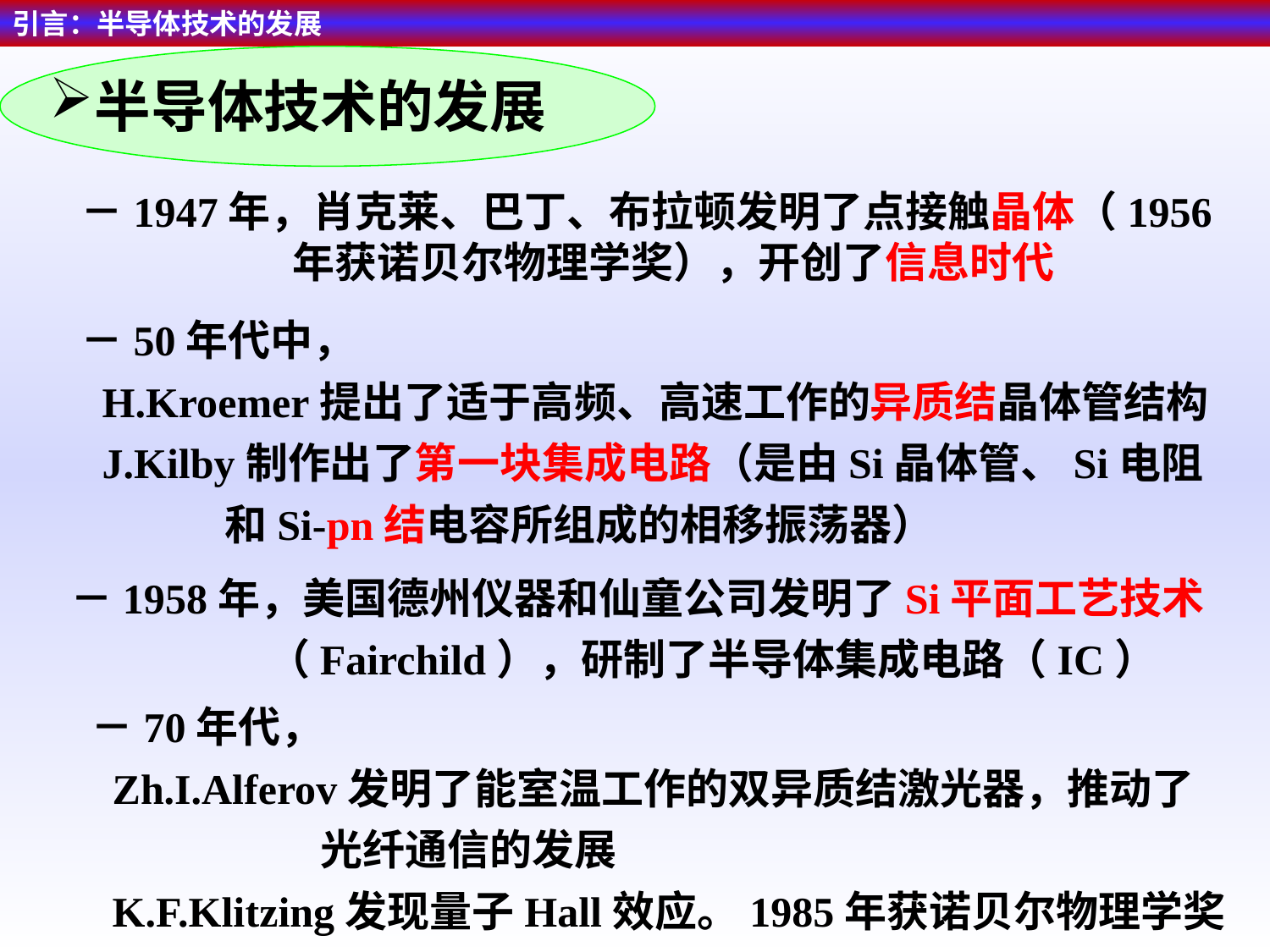

引言：半导体技术的发展

半导体技术的发展
－1947年，肖克莱、巴丁、布拉顿发明了点接触晶体（1956年获诺贝尔物理学奖），开创了信息时代
－50年代中，
  H.Kroemer提出了适于高频、高速工作的异质结晶体管结构
  J.Kilby制作出了第一块集成电路（是由Si晶体管、Si电阻
              和Si-pn结电容所组成的相移振荡器）
－1958年，美国德州仪器和仙童公司发明了Si平面工艺技术
（Fairchild），研制了半导体集成电路（IC）
－70年代，
  Zh.I.Alferov发明了能室温工作的双异质结激光器，推动了
  光纤通信的发展
  K.F.Klitzing发现量子Hall效应。1985年获诺贝尔物理学奖